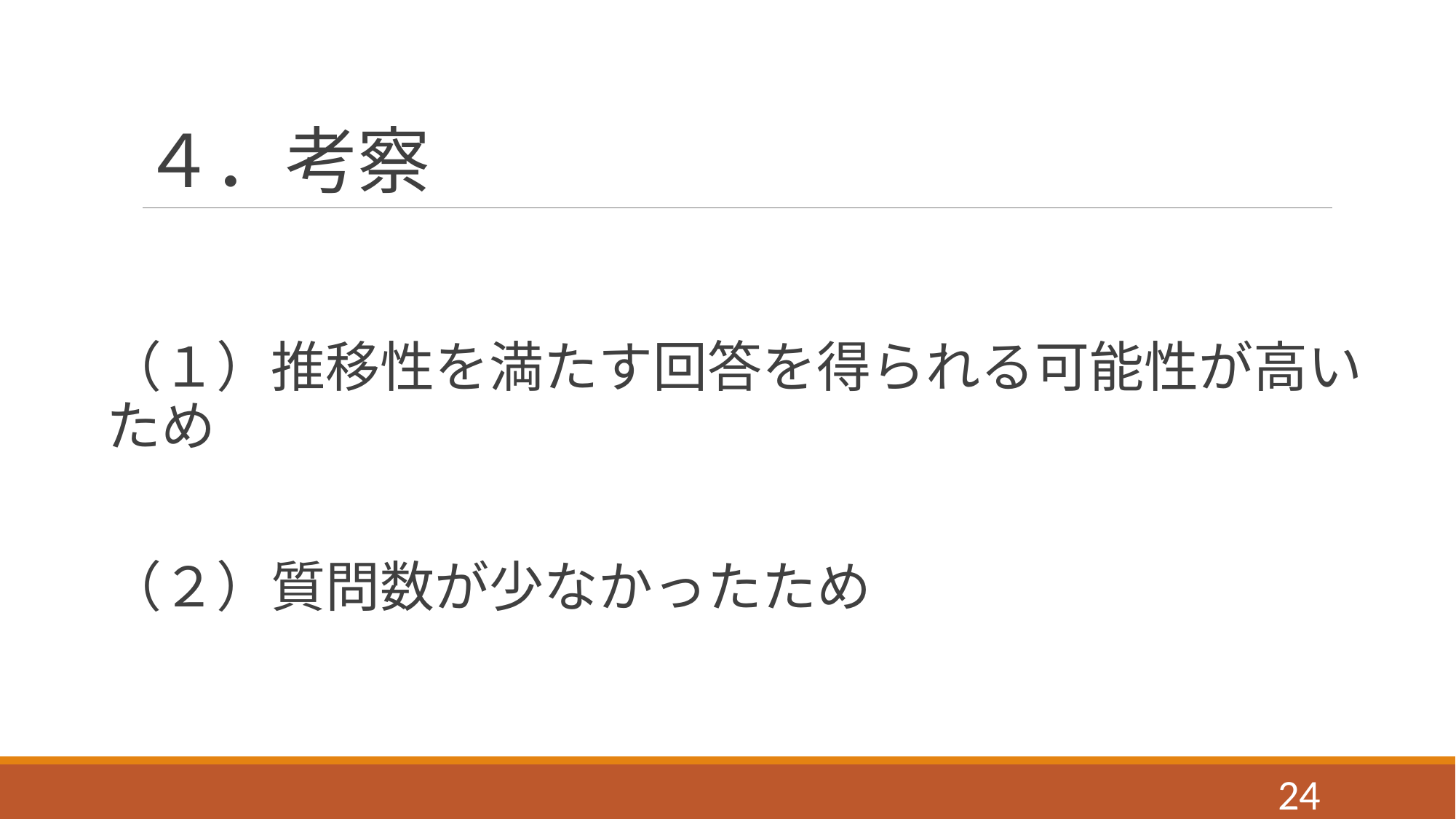

# ４．考察
（１）推移性を満たす回答を得られる可能性が高いため

（２）質問数が少なかったため

24